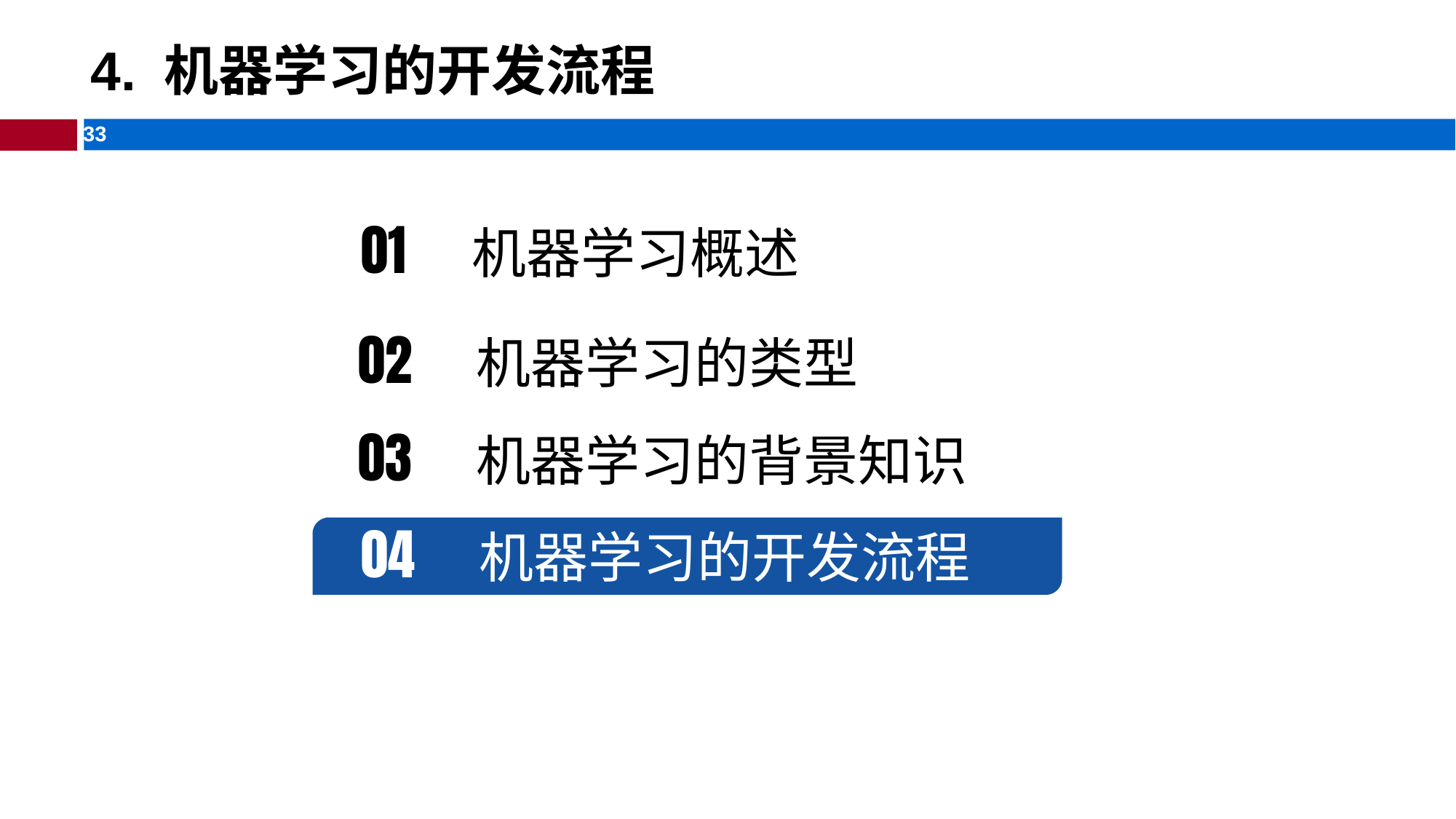

# 4. 机器学习的开发流程
01    机器学习概述
02    机器学习的类型
03    机器学习的背景知识

04    机器学习的开发流程